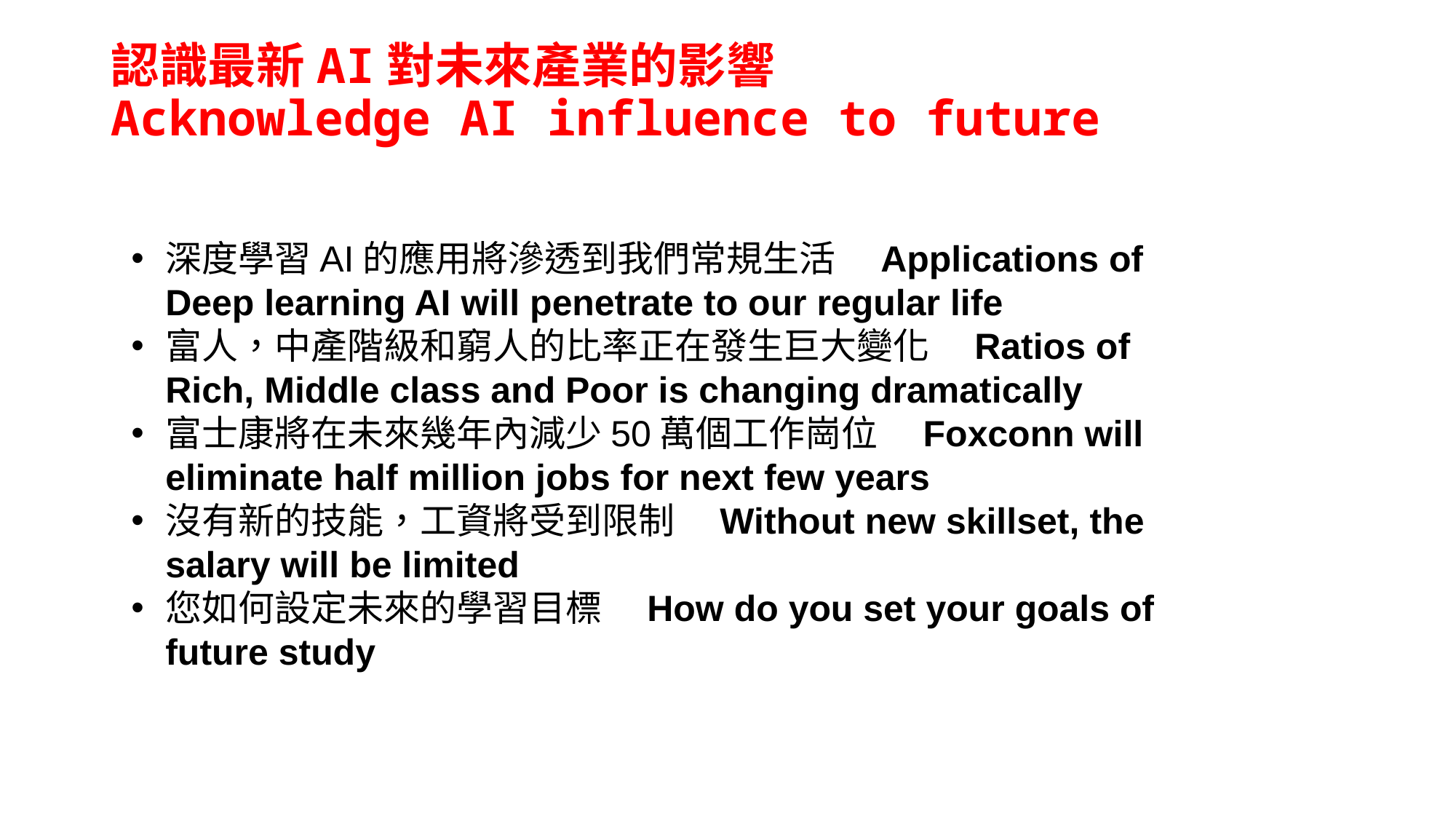

# 認識最新AI對未來產業的影響 Acknowledge AI influence to future

深度學習AI的應用將滲透到我們常規生活　Applications of Deep learning AI will penetrate to our regular life
富人，中產階級和窮人的比率正在發生巨大變化　Ratios of Rich, Middle class and Poor is changing dramatically
富士康將在未來幾年內減少50萬個工作崗位　Foxconn will eliminate half million jobs for next few years
沒有新的技能，工資將受到限制　Without new skillset, the salary will be limited
您如何設定未來的學習目標　How do you set your goals of future study